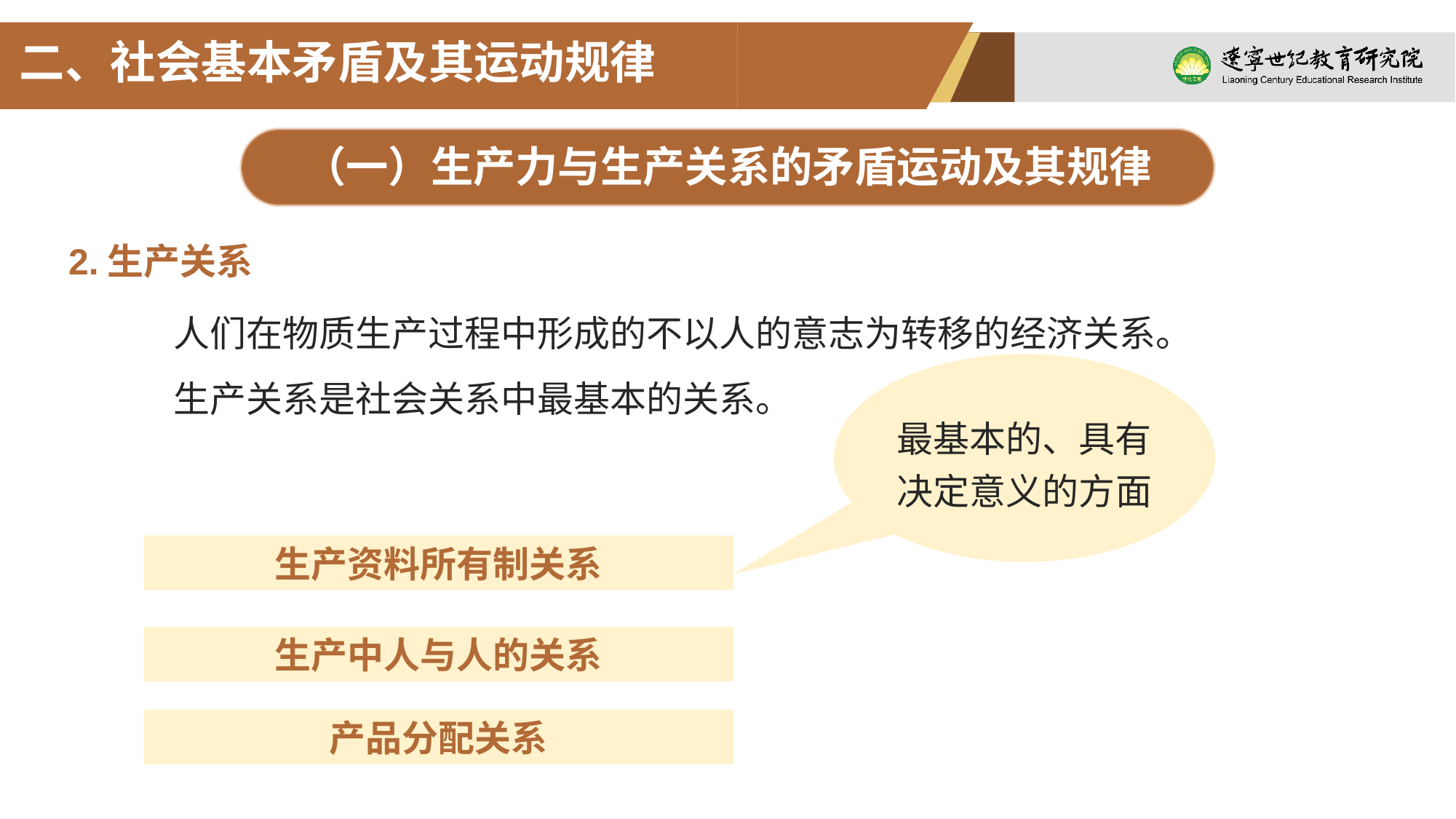

二、社会基本矛盾及其运动规律
（一）生产力与生产关系的矛盾运动及其规律
2.生产关系
人们在物质生产过程中形成的不以人的意志为转移的经济关系。
生产关系是社会关系中最基本的关系。

最基本的、具有
决定意义的方面
生产资料所有制关系
生产中人与人的关系
产品分配关系